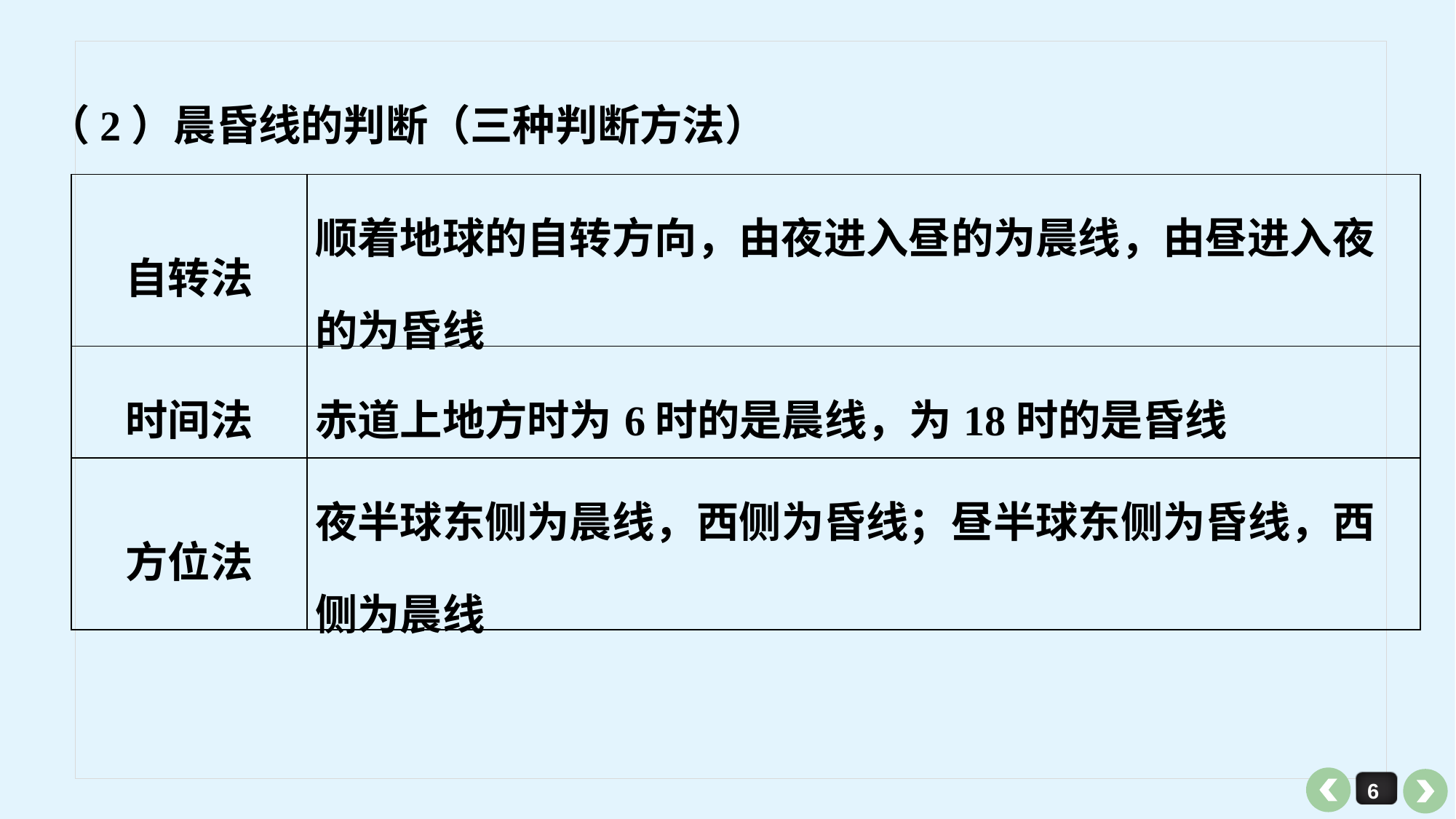

（2）晨昏线的判断（三种判断方法）
| 自转法 | 顺着地球的自转方向，由夜进入昼的为晨线，由昼进入夜的为昏线 |
| --- | --- |
| 时间法 | 赤道上地方时为6时的是晨线，为18时的是昏线 |
| 方位法 | 夜半球东侧为晨线，西侧为昏线；昼半球东侧为昏线，西侧为晨线 |